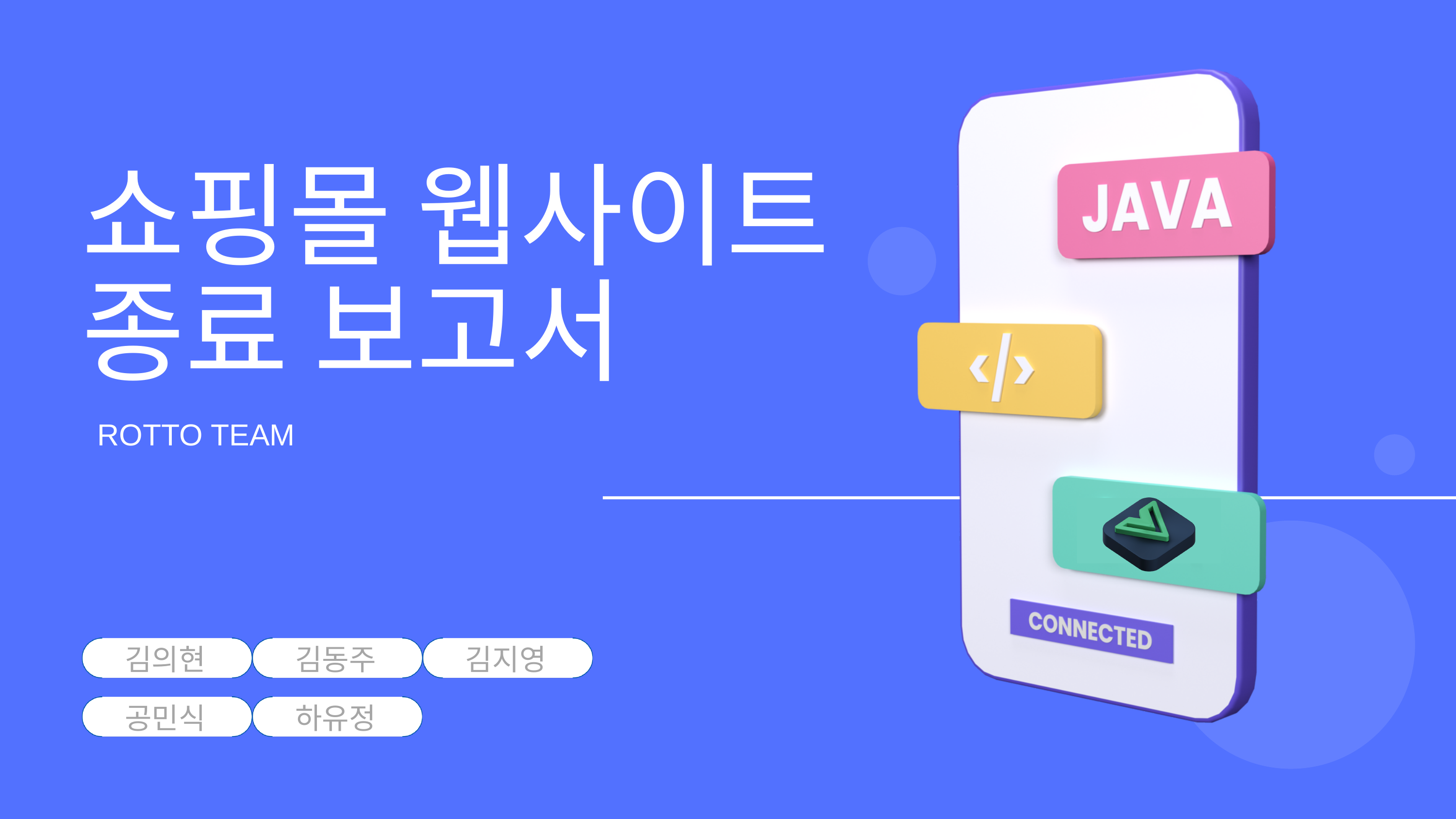

쇼핑몰 웹사이트
종료 보고서
ROTTO TEAM

김의현
김동주
김지영

공민식
하유정